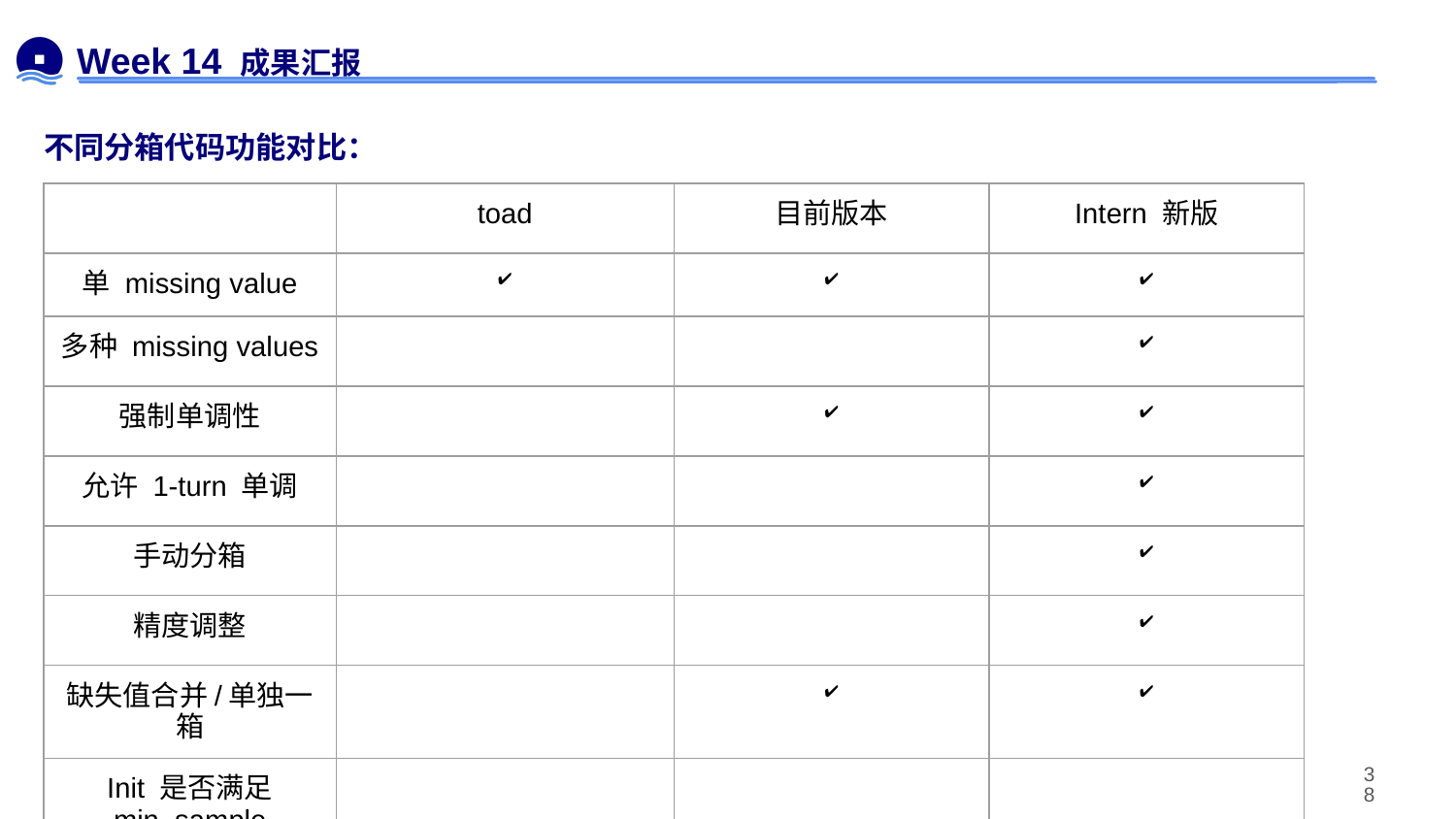

# Week 14 成果汇报

不同分箱代码功能对比：
|  | toad | 目前版本 | Intern 新版 |
| --- | --- | --- | --- |
| 单 missing value | ✔️ | ✔️ | ✔️ |
| 多种 missing values |  |  | ✔️ |
| 强制单调性 |  | ✔️ | ✔️ |
| 允许 1-turn 单调 |  |  | ✔️ |
| 手动分箱 |  |  | ✔️ |
| 精度调整 |  |  | ✔️ |
| 缺失值合并/单独一箱 |  | ✔️ | ✔️ |
| Init 是否满足 min\_sample |  |  |  |
38